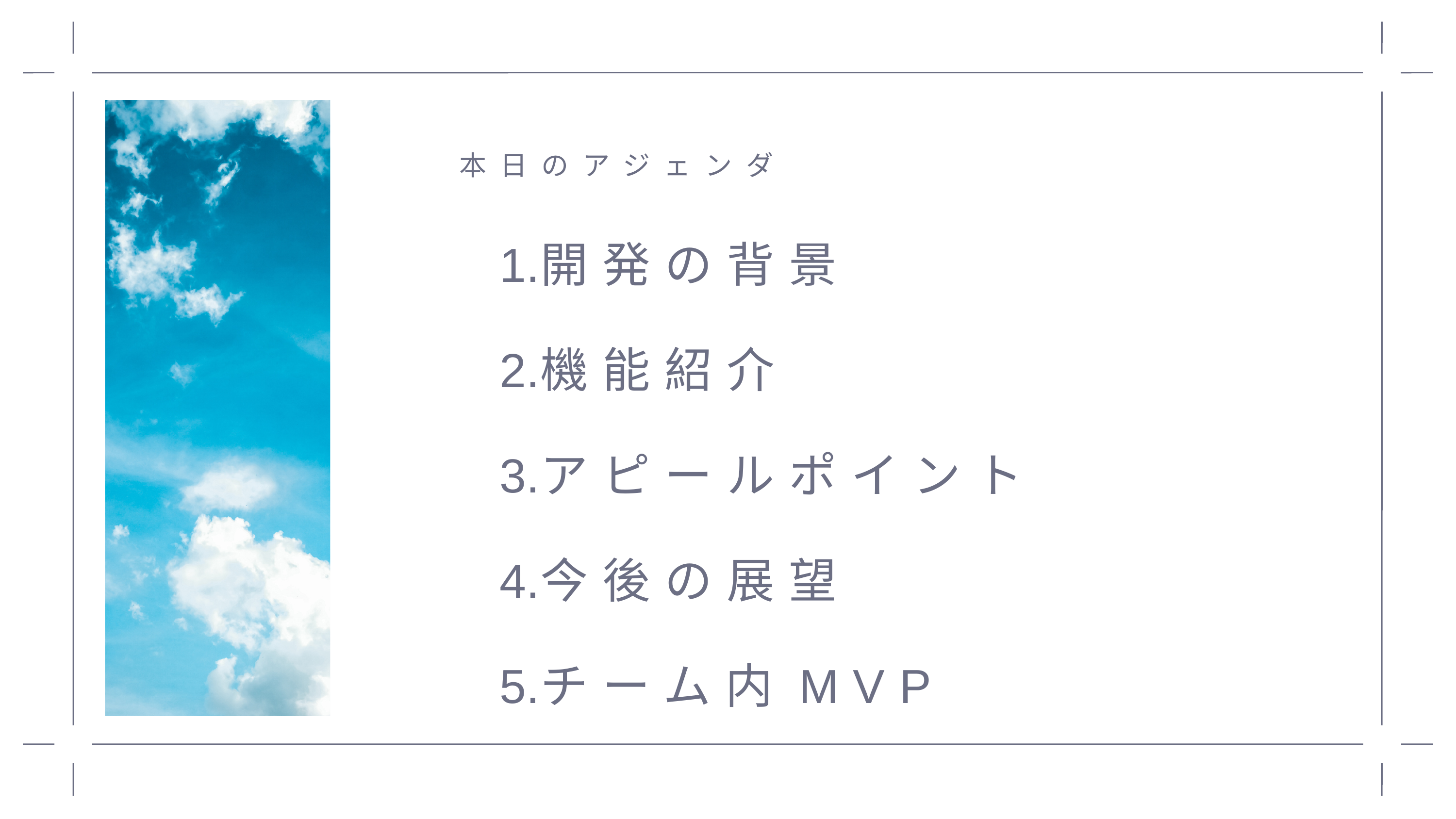

本日のアジェンダ
開発の背景
機能紹介
アピールポイント
今後の展望
チーム内MVP